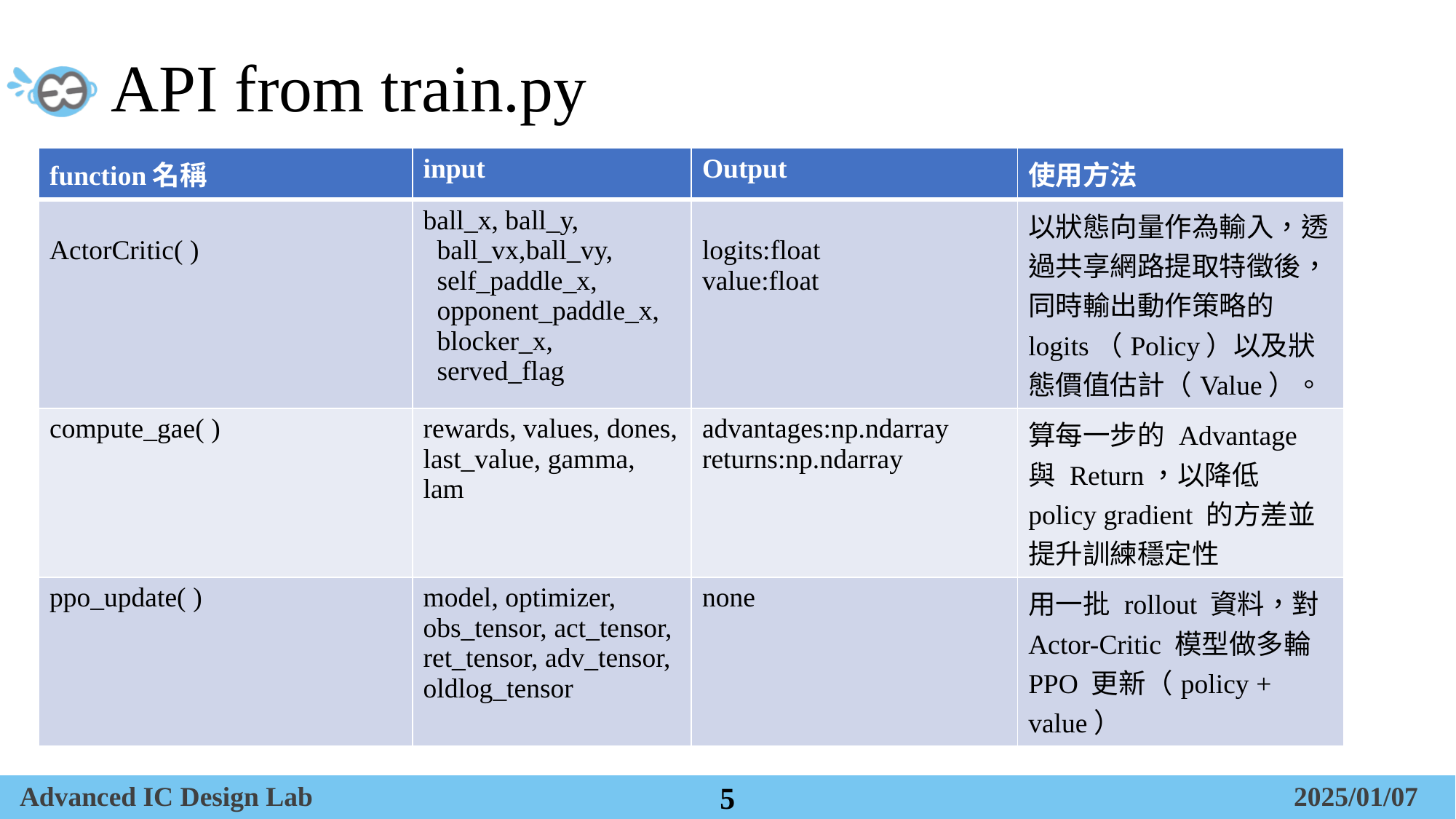

# API from train.py
| function名稱 | input | Output | 使用方法 |
| --- | --- | --- | --- |
| ActorCritic( ) | ball\_x, ball\_y, ball\_vx,ball\_vy, self\_paddle\_x, opponent\_paddle\_x, blocker\_x, served\_flag | logits:float value:float | 以狀態向量作為輸入，透過共享網路提取特徵後，同時輸出動作策略的 logits（Policy）以及狀態價值估計（Value）。 |
| compute\_gae( ) | rewards, values, dones, last\_value, gamma, lam | advantages:np.ndarray returns:np.ndarray | 算每一步的 Advantage 與 Return，以降低 policy gradient 的方差並提升訓練穩定性 |
| ppo\_update( ) | model, optimizer, obs\_tensor, act\_tensor, ret\_tensor, adv\_tensor, oldlog\_tensor | none | 用一批 rollout 資料，對 Actor-Critic 模型做多輪 PPO 更新（policy + value） |
5